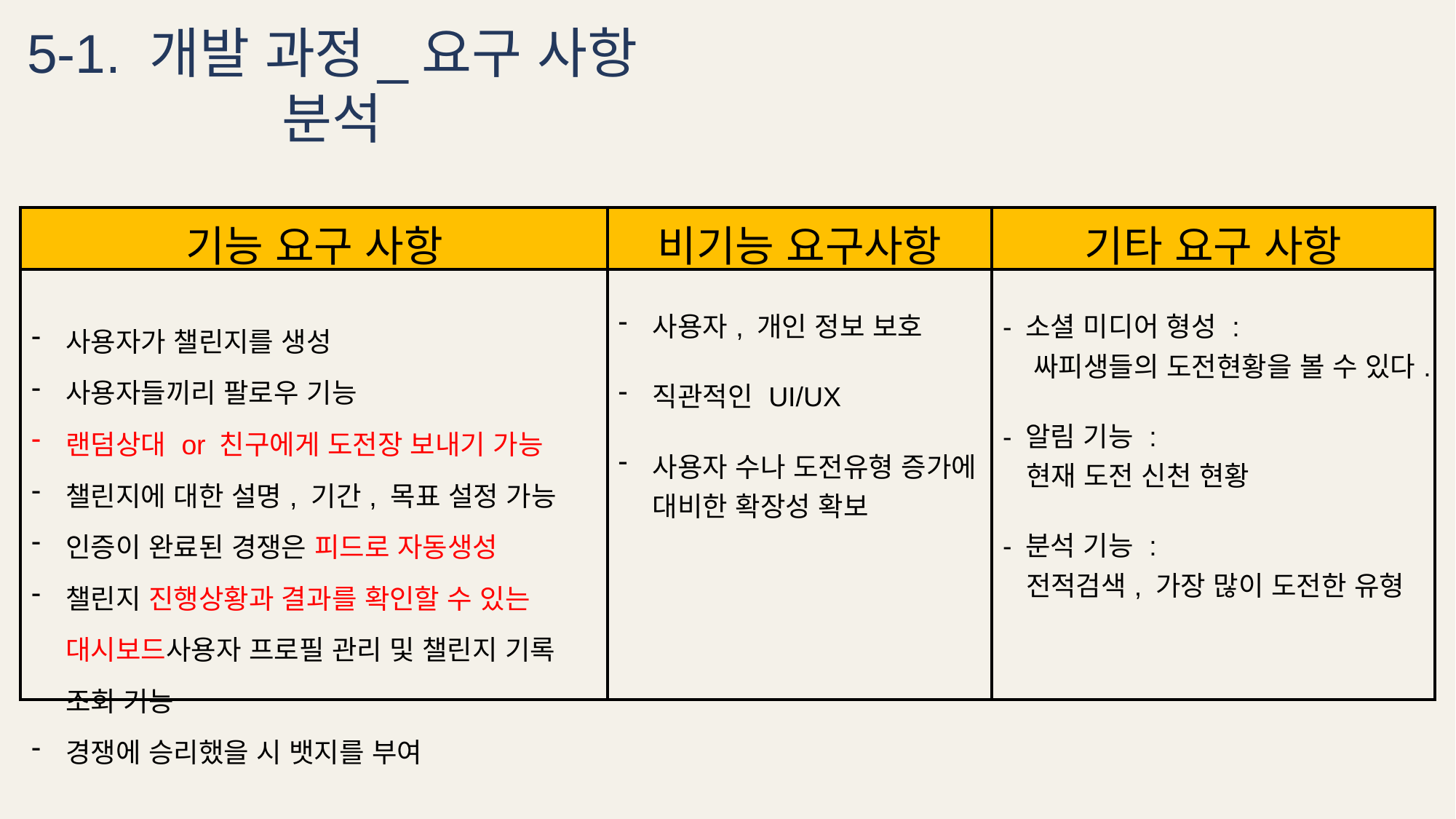

5-1. 개발 과정_요구 사항 분석
| 기능 요구 사항 | 비기능 요구사항 | 기타 요구 사항 |
| --- | --- | --- |
| 사용자가 챌린지를 생성 사용자들끼리 팔로우 기능 랜덤상대 or 친구에게 도전장 보내기 가능 챌린지에 대한 설명, 기간, 목표 설정 가능 인증이 완료된 경쟁은 피드로 자동생성 챌린지 진행상황과 결과를 확인할 수 있는 대시보드사용자 프로필 관리 및 챌린지 기록 조회 기능 경쟁에 승리했을 시 뱃지를 부여 | 사용자, 개인 정보 보호 직관적인 UI/UX 사용자 수나 도전유형 증가에 대비한 확장성 확보 | - 소셜 미디어 형성 : 싸피생들의 도전현황을 볼 수 있다. - 알림 기능 : 현재 도전 신천 현황 - 분석 기능 : 전적검색, 가장 많이 도전한 유형 |